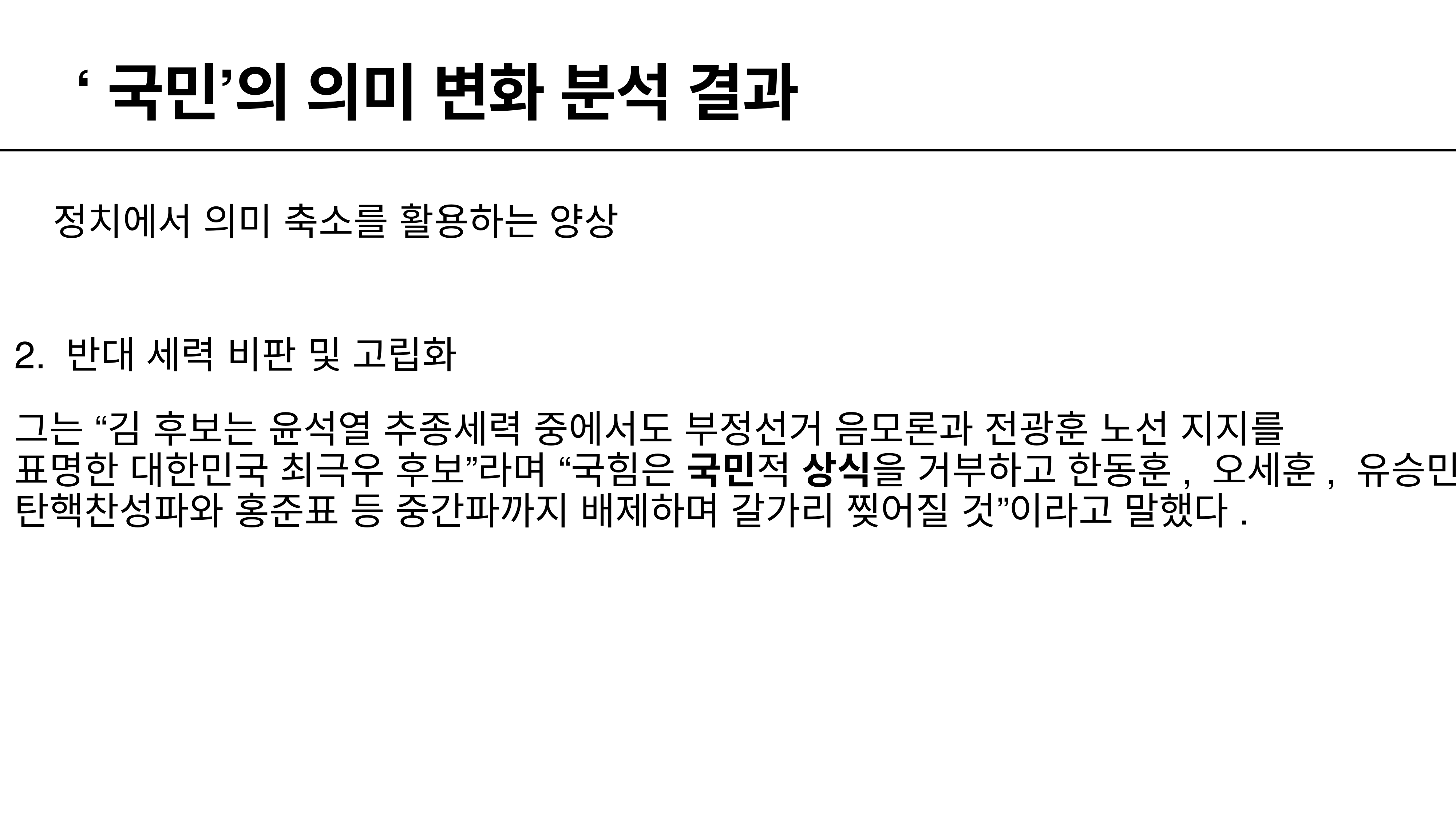

# ‘국민’의 의미 변화 분석 결과

정치에서 의미 축소를 활용하는 양상
2. 반대 세력 비판 및 고립화
그는 “김 후보는 윤석열 추종세력 중에서도 부정선거 음모론과 전광훈 노선 지지를
표명한 대한민국 최극우 후보”라며 “국힘은 국민적 상식을 거부하고 한동훈, 오세훈, 유승민 등
탄핵찬성파와 홍준표 등 중간파까지 배제하며 갈가리 찢어질 것”이라고 말했다.